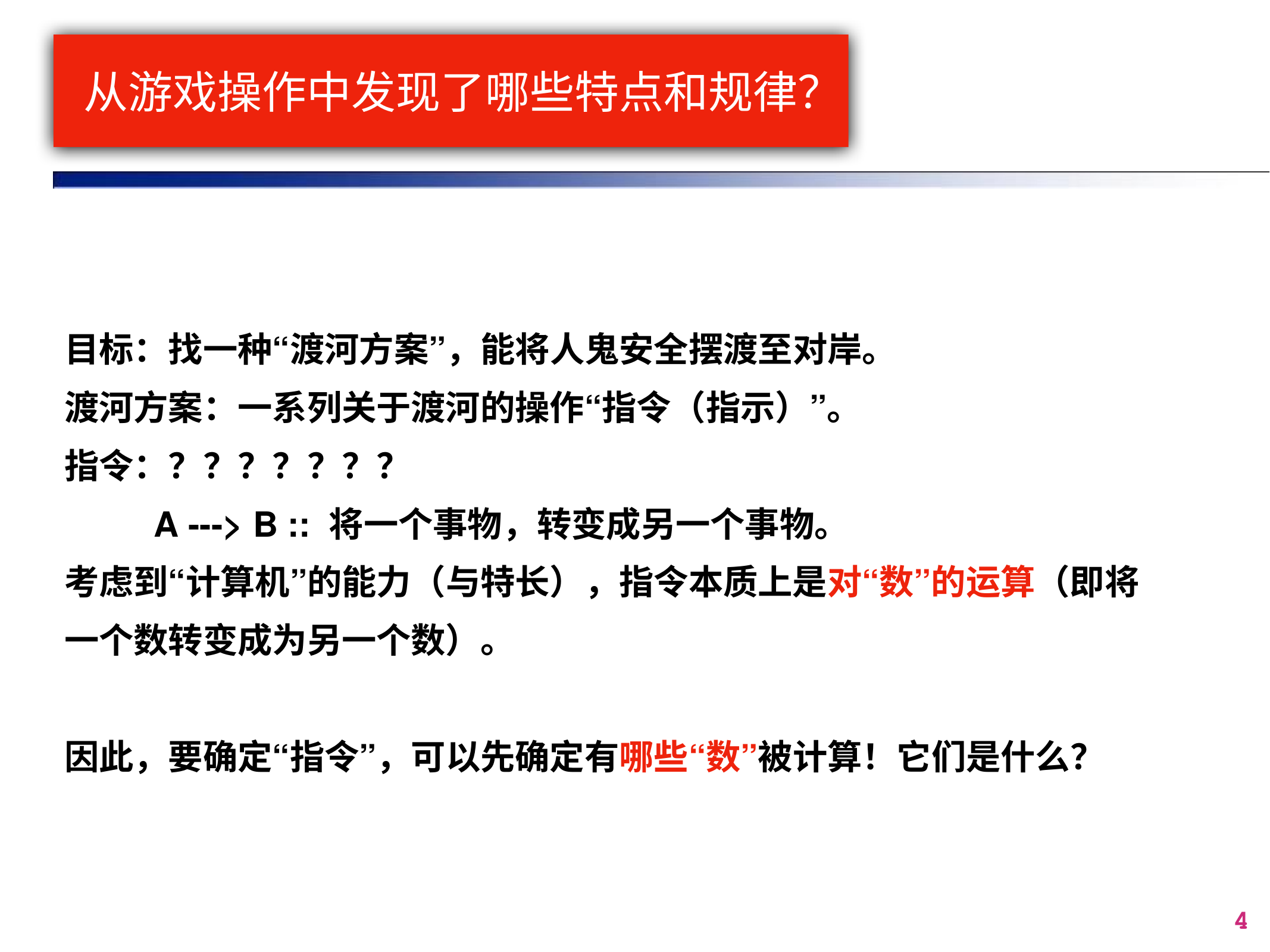

# 从游戏操作中发现了哪些特点和规律？
目标：找一种“渡河方案”，能将人鬼安全摆渡至对岸。
渡河方案：一系列关于渡河的操作“指令（指示）”。
指令：？？？？？？？
	A ---> B :: 将一个事物，转变成另一个事物。
考虑到“计算机”的能力（与特长），指令本质上是对“数”的运算（即将一个数转变成为另一个数）。

因此，要确定“指令”，可以先确定有哪些“数”被计算！它们是什么？
4